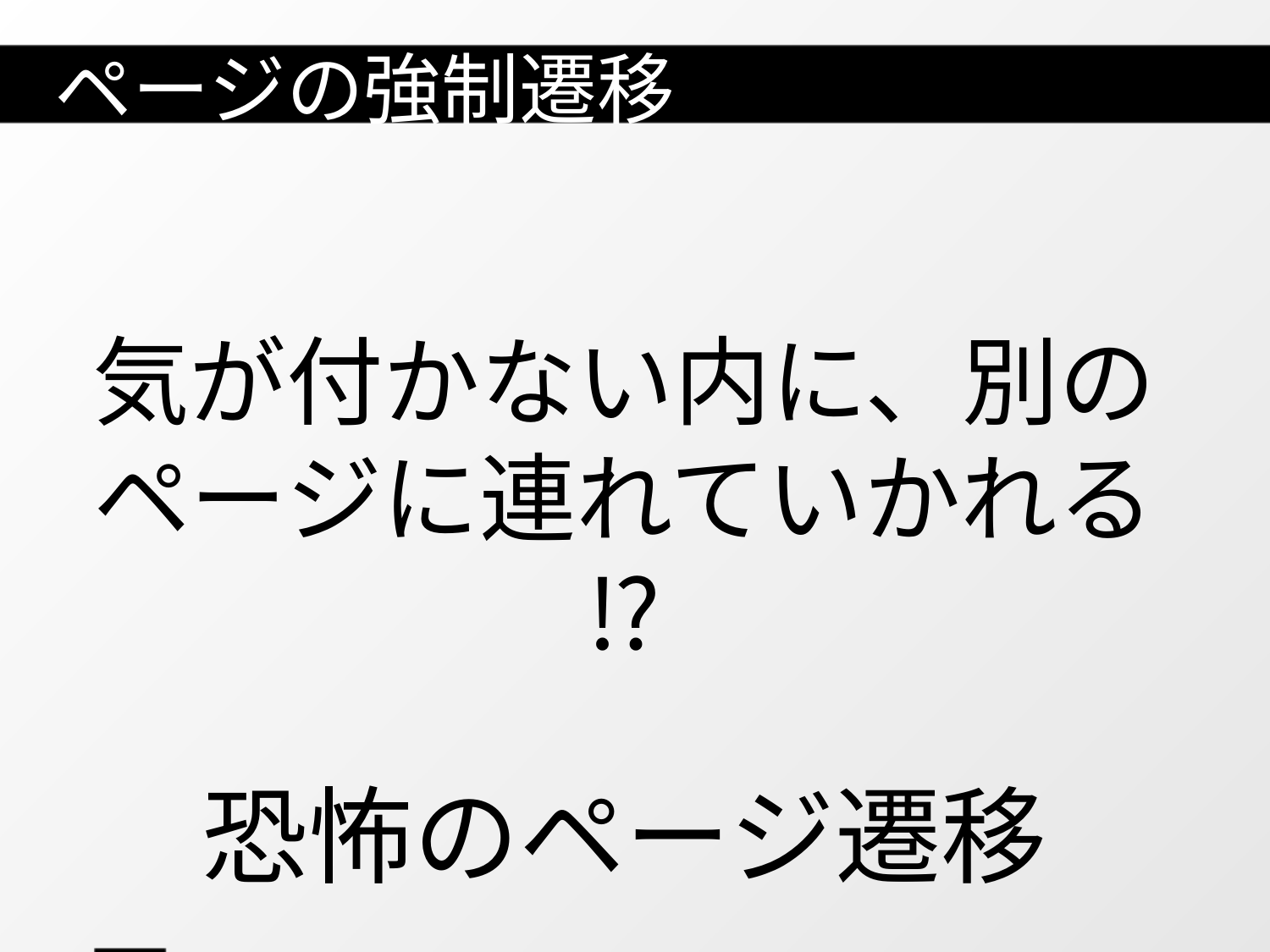

# ページの強制遷移
気が付かない内に、別のページに連れていかれる⁉

恐怖のページ遷移